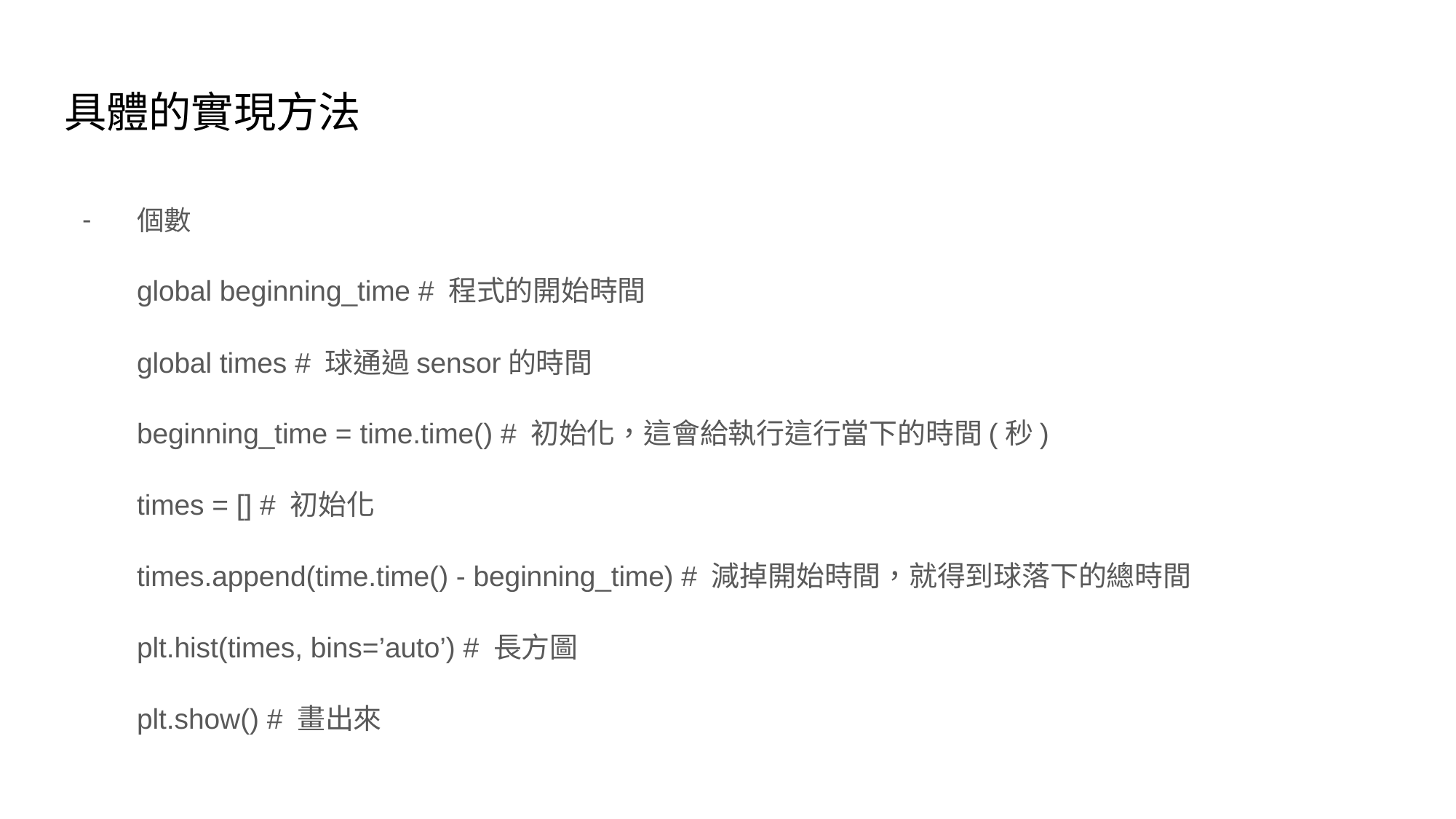

# 具體的實現方法
個數
global beginning_time # 程式的開始時間
global times # 球通過sensor的時間
beginning_time = time.time() # 初始化，這會給執行這行當下的時間(秒)
times = [] # 初始化
times.append(time.time() - beginning_time) # 減掉開始時間，就得到球落下的總時間
plt.hist(times, bins=’auto’) # 長方圖
plt.show() # 畫出來